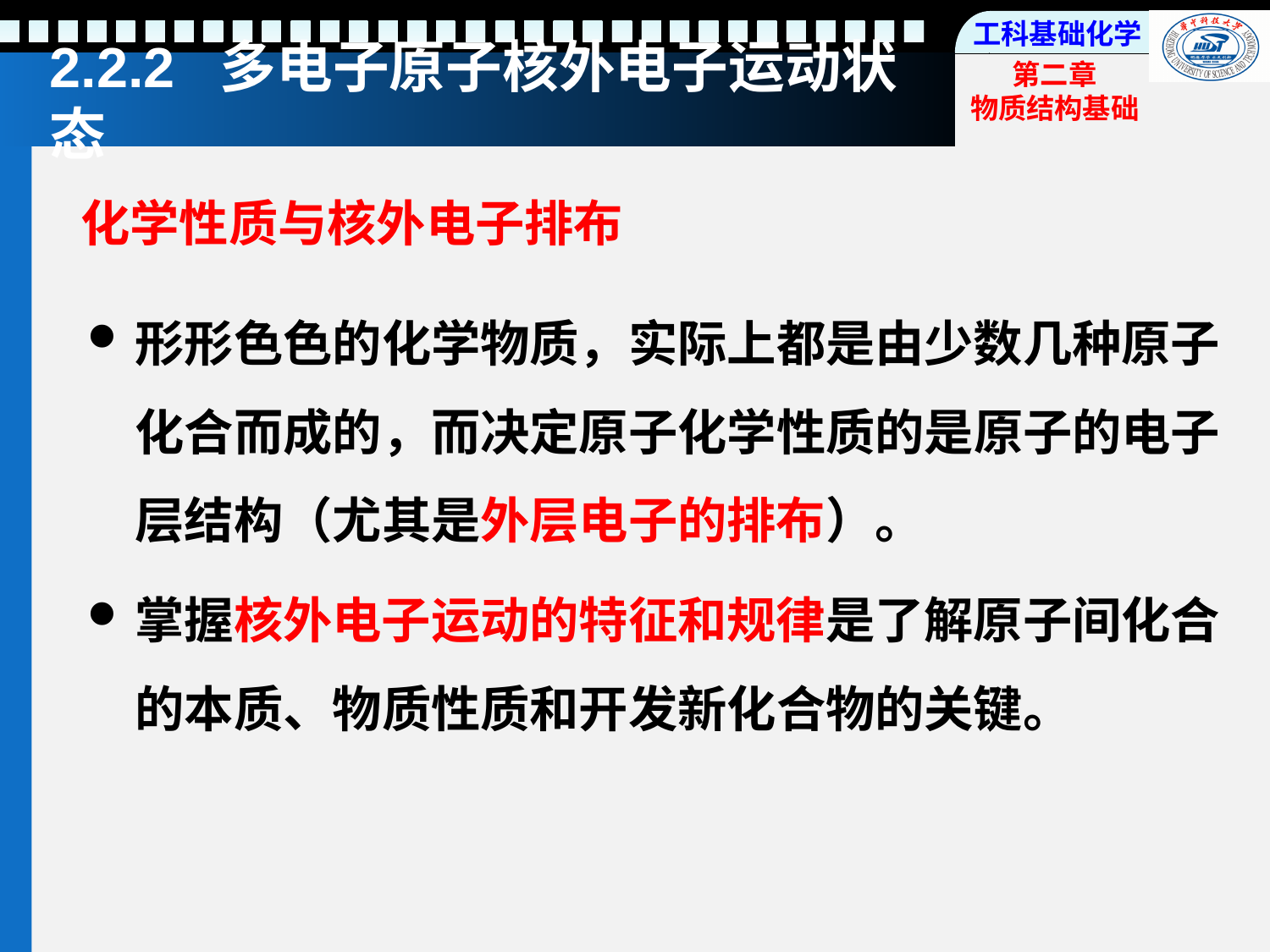

# 2.2.2  多电子原子核外电子运动状态
化学性质与核外电子排布
形形色色的化学物质，实际上都是由少数几种原子化合而成的，而决定原子化学性质的是原子的电子层结构（尤其是外层电子的排布）。
掌握核外电子运动的特征和规律是了解原子间化合的本质、物质性质和开发新化合物的关键。